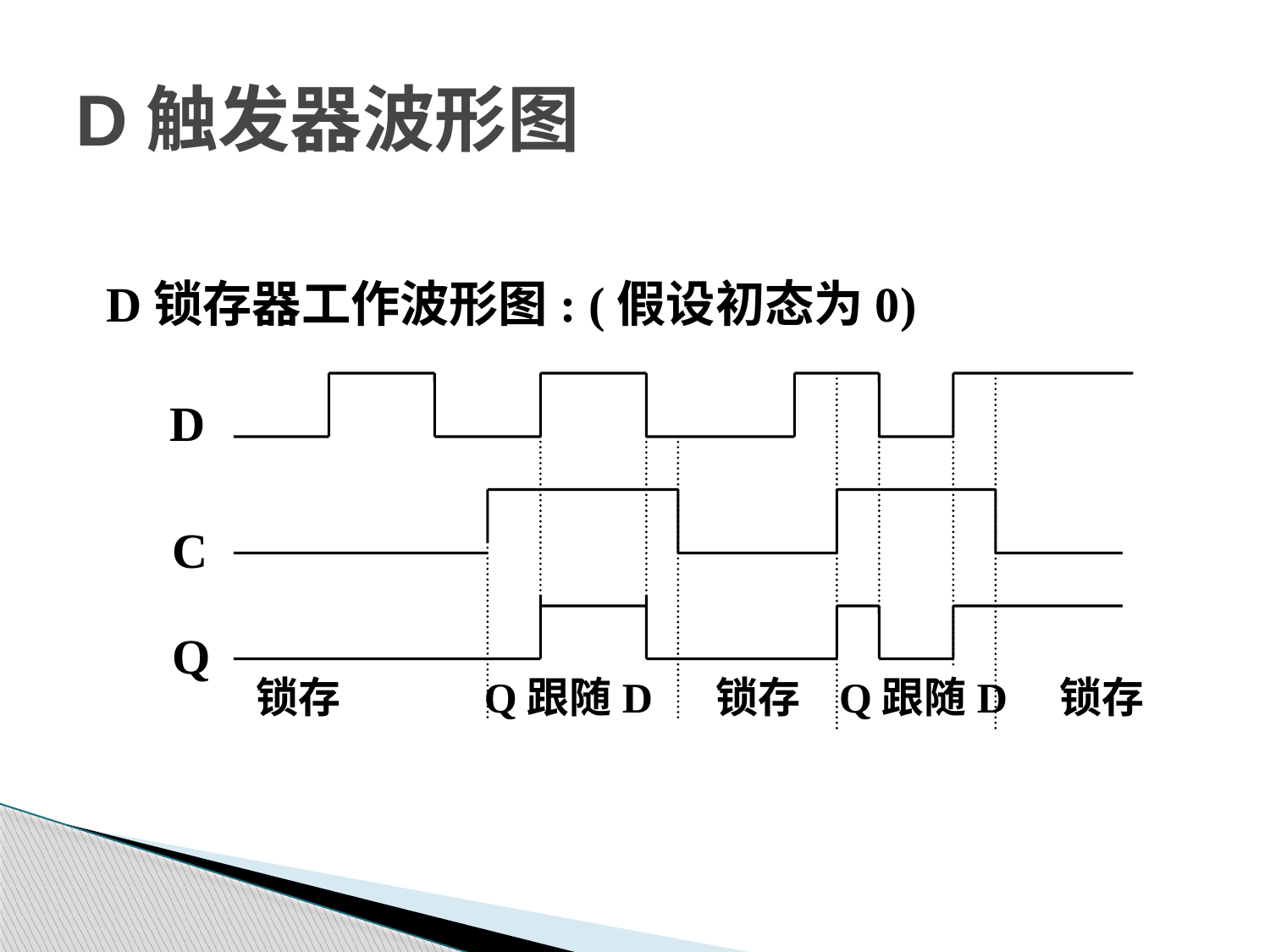

# D触发器波形图
D锁存器工作波形图: (假设初态为0)

D

C

Q

锁存              Q跟随D     锁存   Q跟随D    锁存